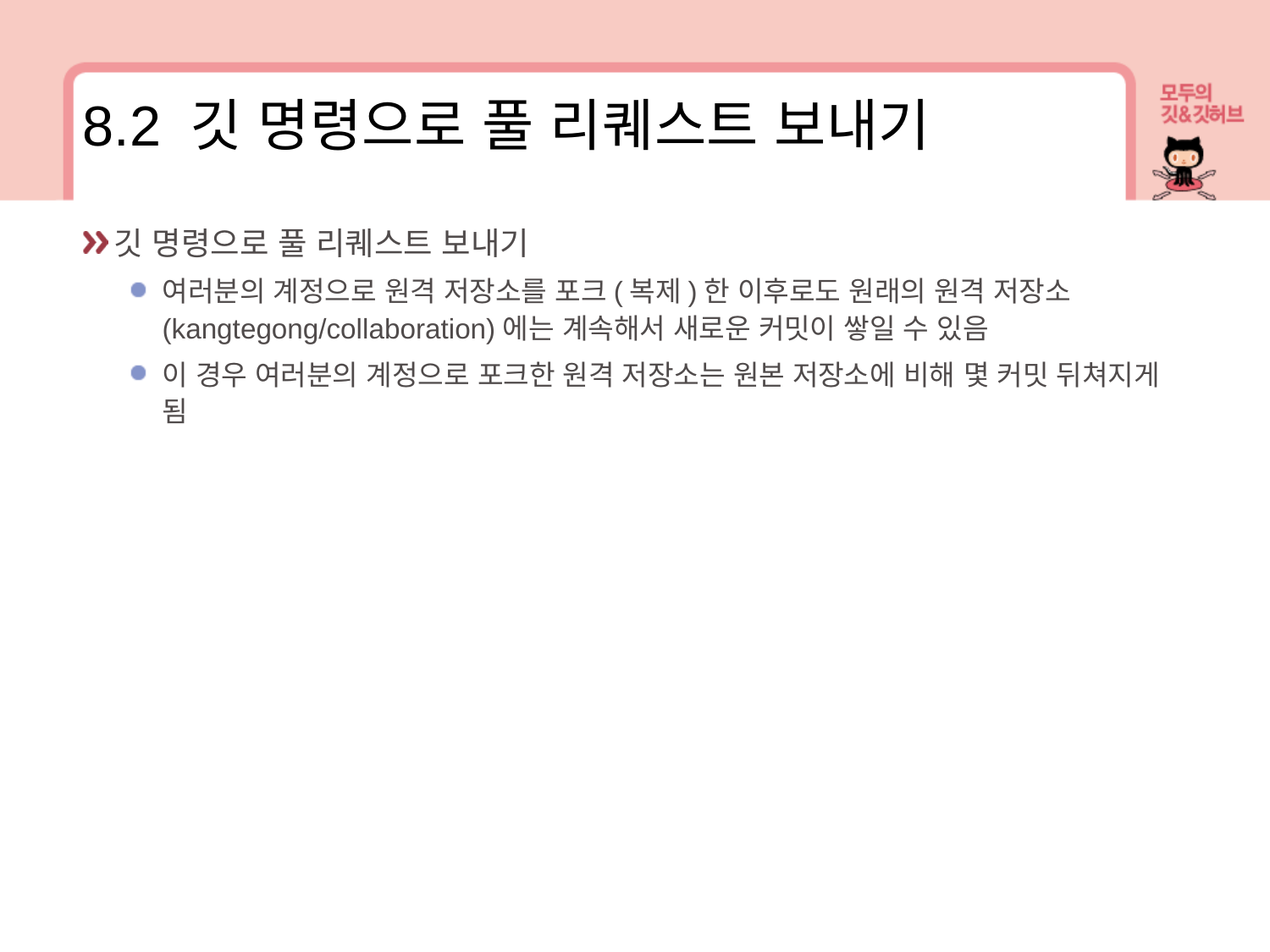

8.2 깃 명령으로 풀 리퀘스트 보내기
깃 명령으로 풀 리퀘스트 보내기
여러분의 계정으로 원격 저장소를 포크(복제)한 이후로도 원래의 원격 저장소(kangtegong/collaboration)에는 계속해서 새로운 커밋이 쌓일 수 있음
이 경우 여러분의 계정으로 포크한 원격 저장소는 원본 저장소에 비해 몇 커밋 뒤쳐지게 됨